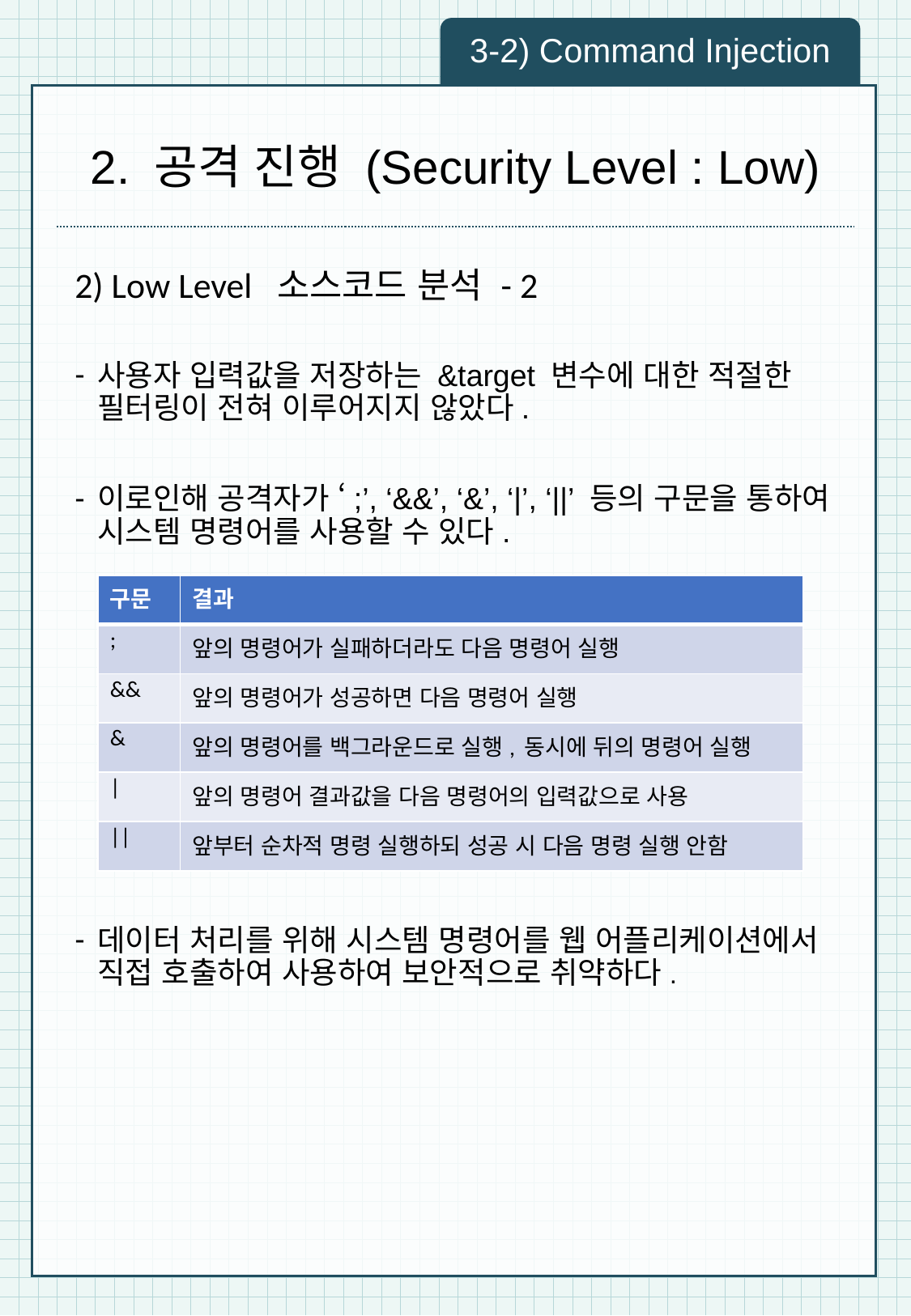

3-2) Command Injection

# 2. 공격 진행 (Security Level : Low)
2) Low Level  소스코드 분석 - 2

사용자 입력값을 저장하는 &target 변수에 대한 적절한 필터링이 전혀 이루어지지 않았다.

이로인해 공격자가 ‘;’, ‘&&’, ‘&’, ‘|’, ‘||’ 등의 구문을 통하여 시스템 명령어를 사용할 수 있다.

데이터 처리를 위해 시스템 명령어를 웹 어플리케이션에서 직접 호출하여 사용하여 보안적으로 취약하다.

| 구문 | 결과 |
| --- | --- |
| ; | 앞의 명령어가 실패하더라도 다음 명령어 실행 |
| && | 앞의 명령어가 성공하면 다음 명령어 실행 |
| & | 앞의 명령어를 백그라운드로 실행, 동시에 뒤의 명령어 실행 |
| | | 앞의 명령어 결과값을 다음 명령어의 입력값으로 사용 |
| || | 앞부터 순차적 명령 실행하되 성공 시 다음 명령 실행 안함 |